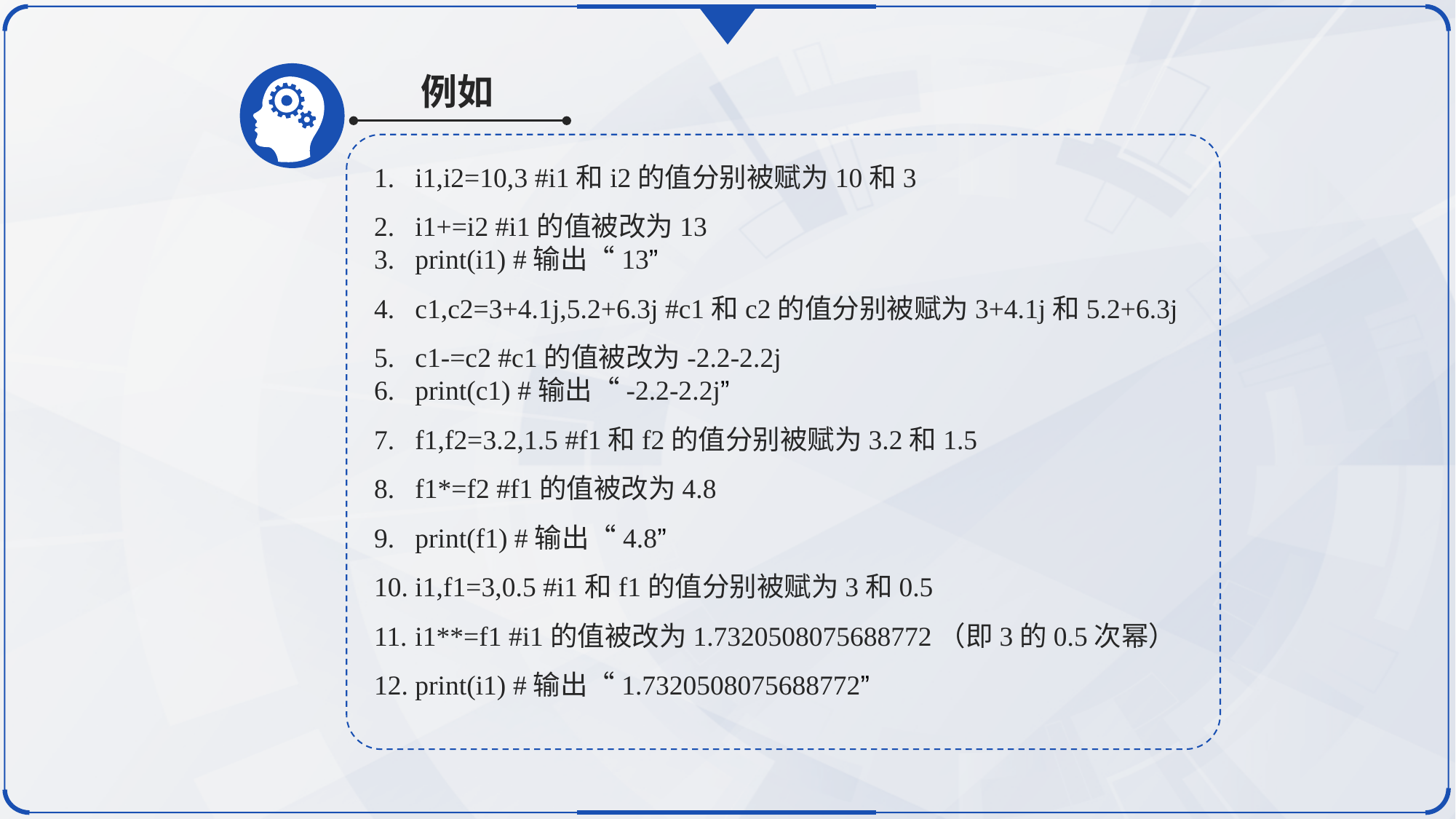

例如

i1,i2=10,3 #i1和i2的值分别被赋为10和3
i1+=i2 #i1的值被改为13
print(i1) #输出“13”
c1,c2=3+4.1j,5.2+6.3j #c1和c2的值分别被赋为3+4.1j和5.2+6.3j
c1-=c2 #c1的值被改为-2.2-2.2j
print(c1) #输出“-2.2-2.2j”
f1,f2=3.2,1.5 #f1和f2的值分别被赋为3.2和1.5
f1*=f2 #f1的值被改为4.8
print(f1) #输出“4.8”
i1,f1=3,0.5 #i1和f1的值分别被赋为3和0.5
i1**=f1 #i1的值被改为1.7320508075688772（即3的0.5次幂）
print(i1) #输出“1.7320508075688772”